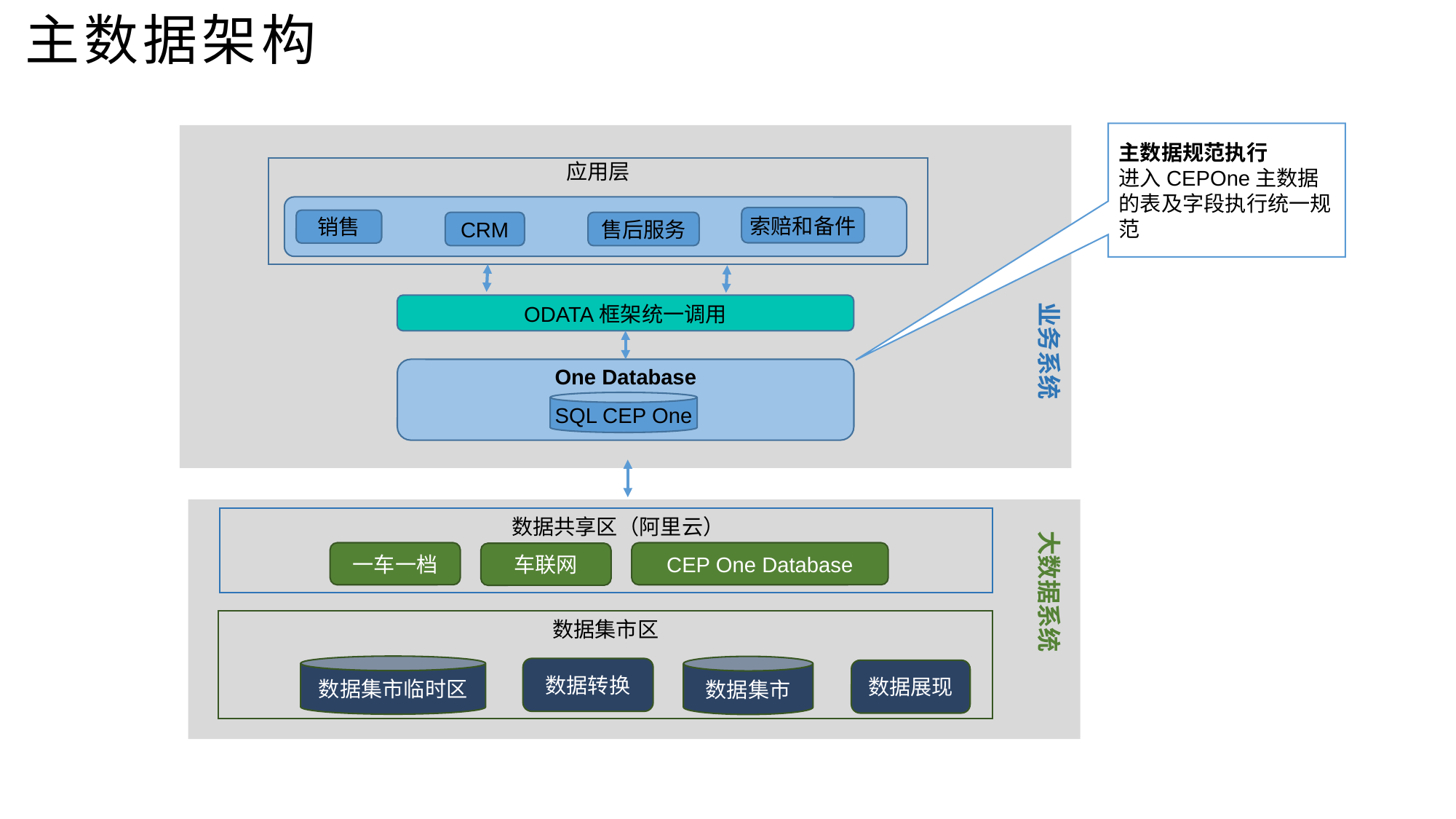

主数据架构
主数据规范执行
进入CEPOne主数据的表及字段执行统一规范

应用层

索赔和备件
销售
CRM
售后服务
业务系统
ODATA框架统一调用
One Database
SQL CEP One

    数据共享区（阿里云）
大数据系统
一车一档
CEP One Database
车联网
数据集市区
数据集市临时区
数据集市
数据转换
数据展现